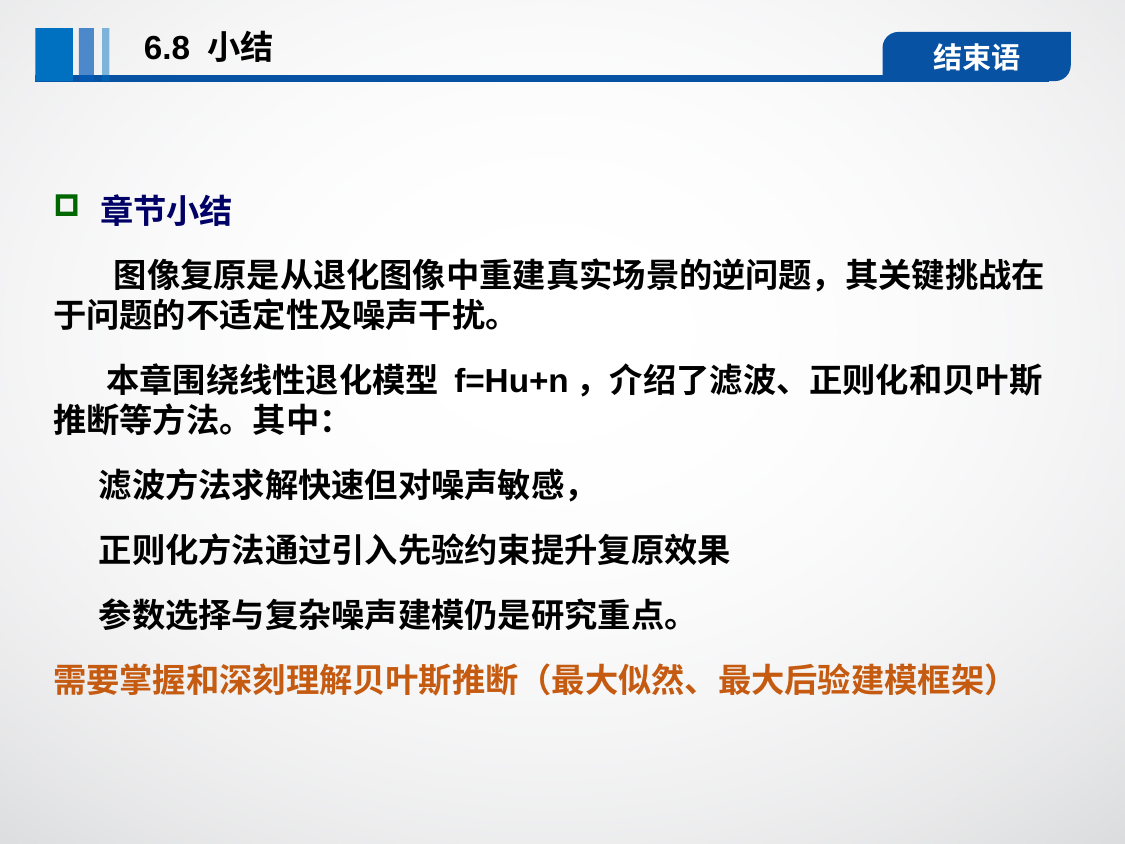

6.8 小结
结束语
章节小结
       图像复原是从退化图像中重建真实场景的逆问题，其关键挑战在于问题的不适定性及噪声干扰。
      本章围绕线性退化模型 f=Hu+n，介绍了滤波、正则化和贝叶斯推断等方法。其中：
     滤波方法求解快速但对噪声敏感，
     正则化方法通过引入先验约束提升复原效果
     参数选择与复杂噪声建模仍是研究重点。
需要掌握和深刻理解贝叶斯推断（最大似然、最大后验建模框架）

104